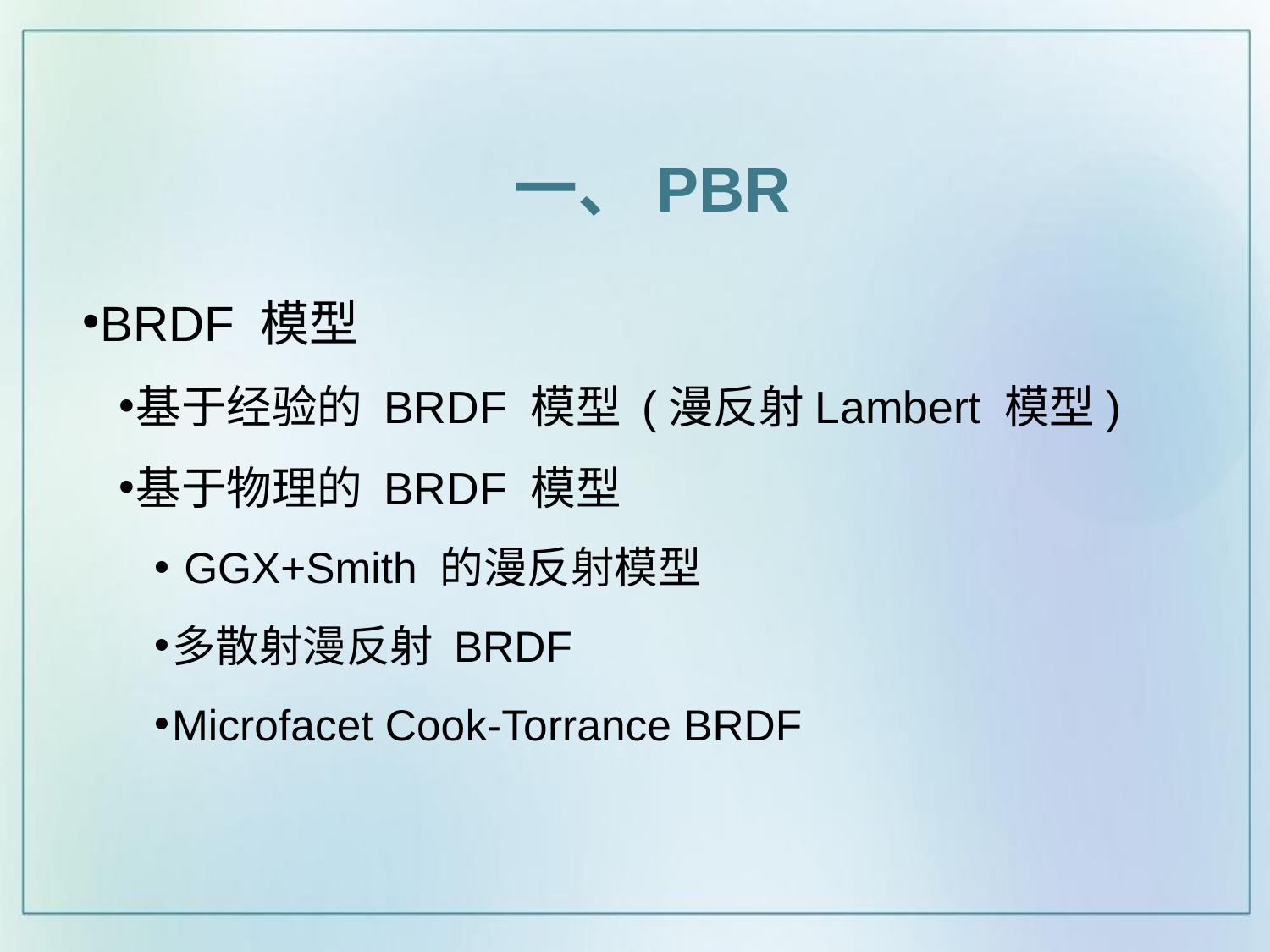

一、PBR
BRDF 模型
基于经验的 BRDF 模型 (漫反射Lambert 模型)
基于物理的 BRDF 模型
 GGX+Smith 的漫反射模型
多散射漫反射 BRDF
Microfacet Cook-Torrance BRDF